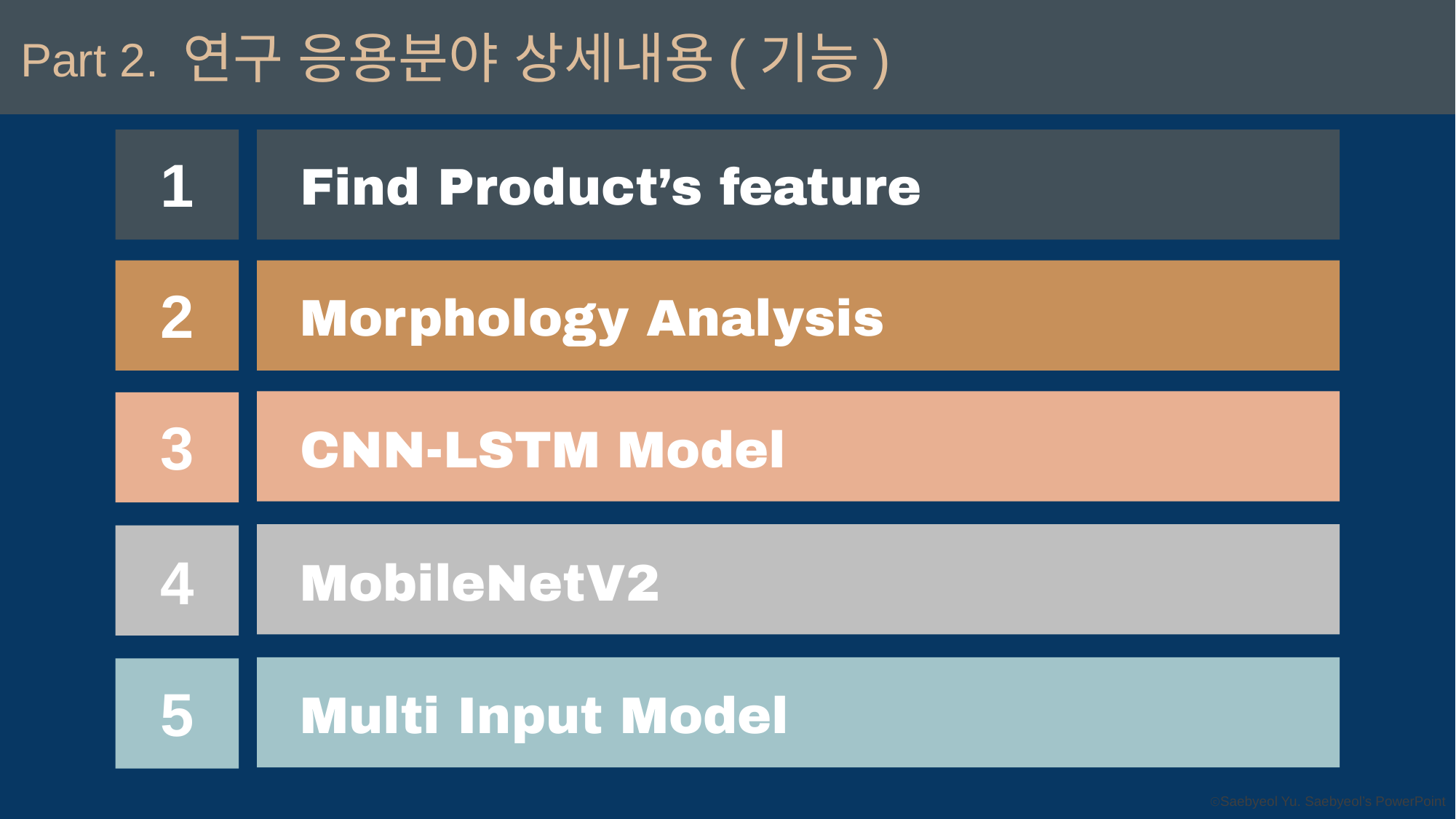

연구 응용분야 상세내용(기능)
Part 2.

1
Find Product’s feature

2
Morphology Analysis

3
CNN-LSTM Model

4
MobileNetV2

5
Multi Input Model